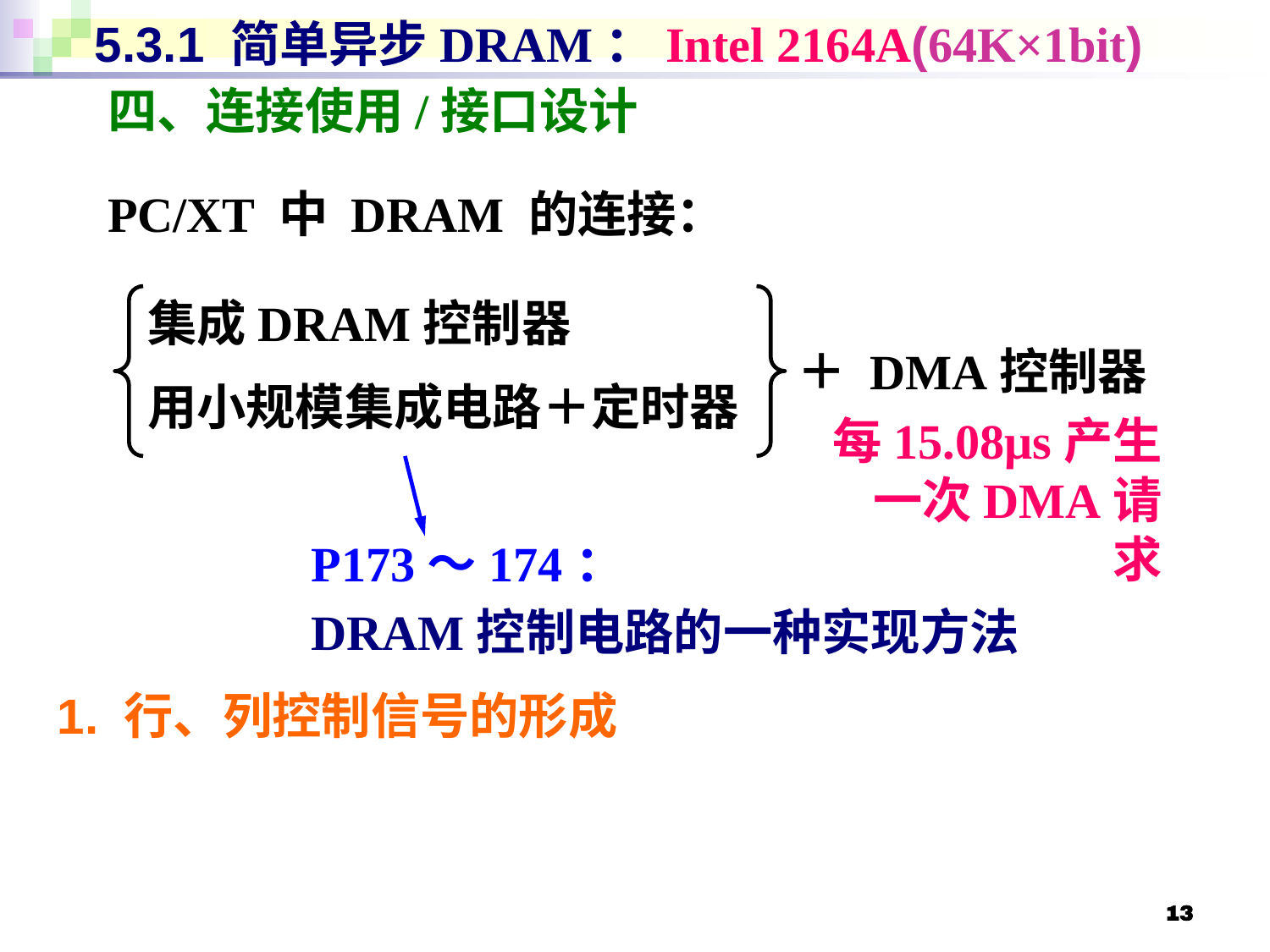

# 5.3.1 简单异步DRAM：Intel 2164A(64K×1bit)
四、连接使用/接口设计
PC/XT 中 DRAM 的连接：

集成DRAM控制器
用小规模集成电路＋定时器
＋ DMA控制器
每15.08μs产生一次DMA请求

		P173～174：
		DRAM控制电路的一种实现方法
1. 行、列控制信号的形成
13